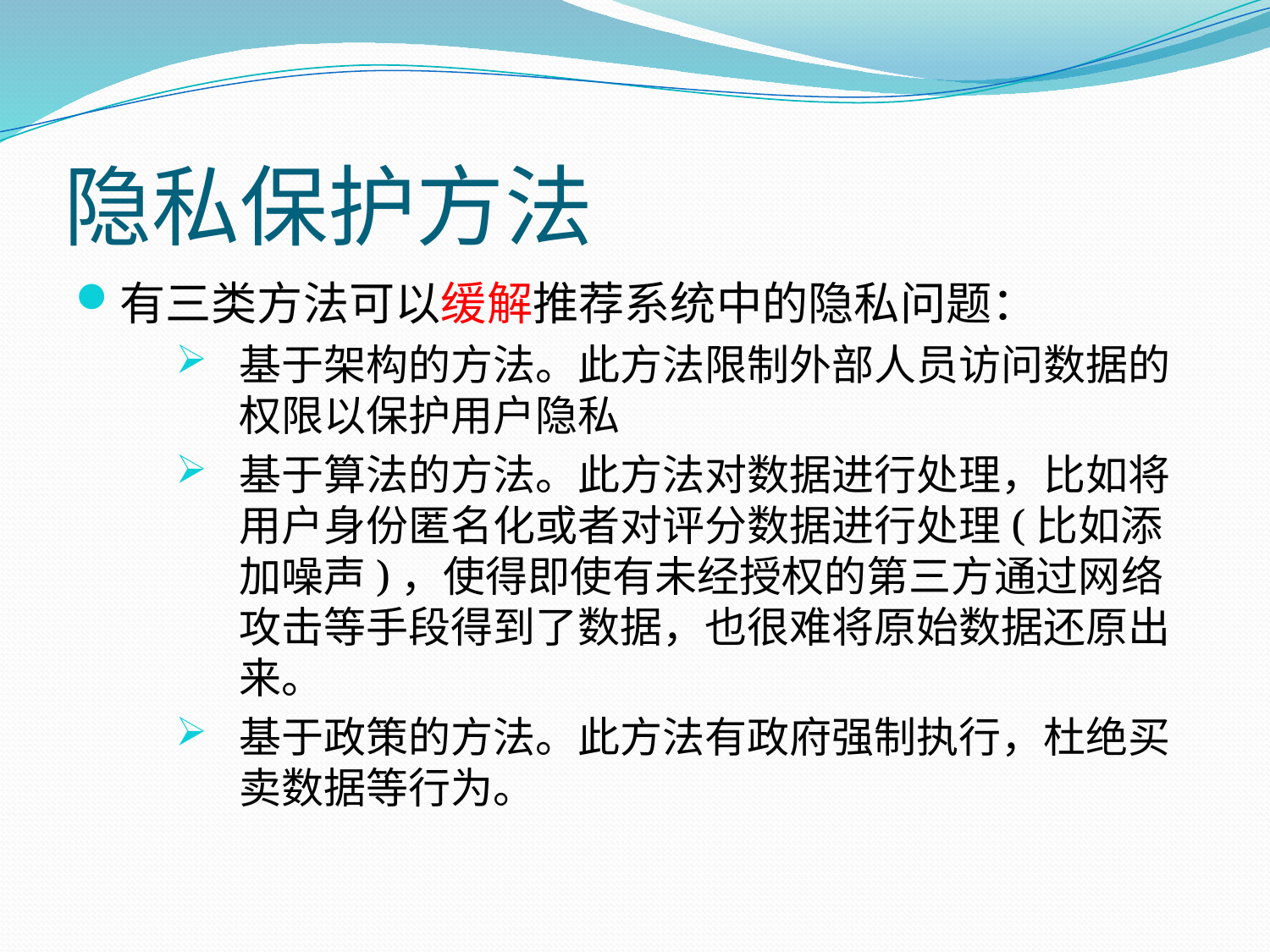

# 隐私保护方法
有三类方法可以缓解推荐系统中的隐私问题：
基于架构的方法。此方法限制外部人员访问数据的权限以保护用户隐私
基于算法的方法。此方法对数据进行处理，比如将用户身份匿名化或者对评分数据进行处理(比如添加噪声)，使得即使有未经授权的第三方通过网络攻击等手段得到了数据，也很难将原始数据还原出来。
基于政策的方法。此方法有政府强制执行，杜绝买卖数据等行为。